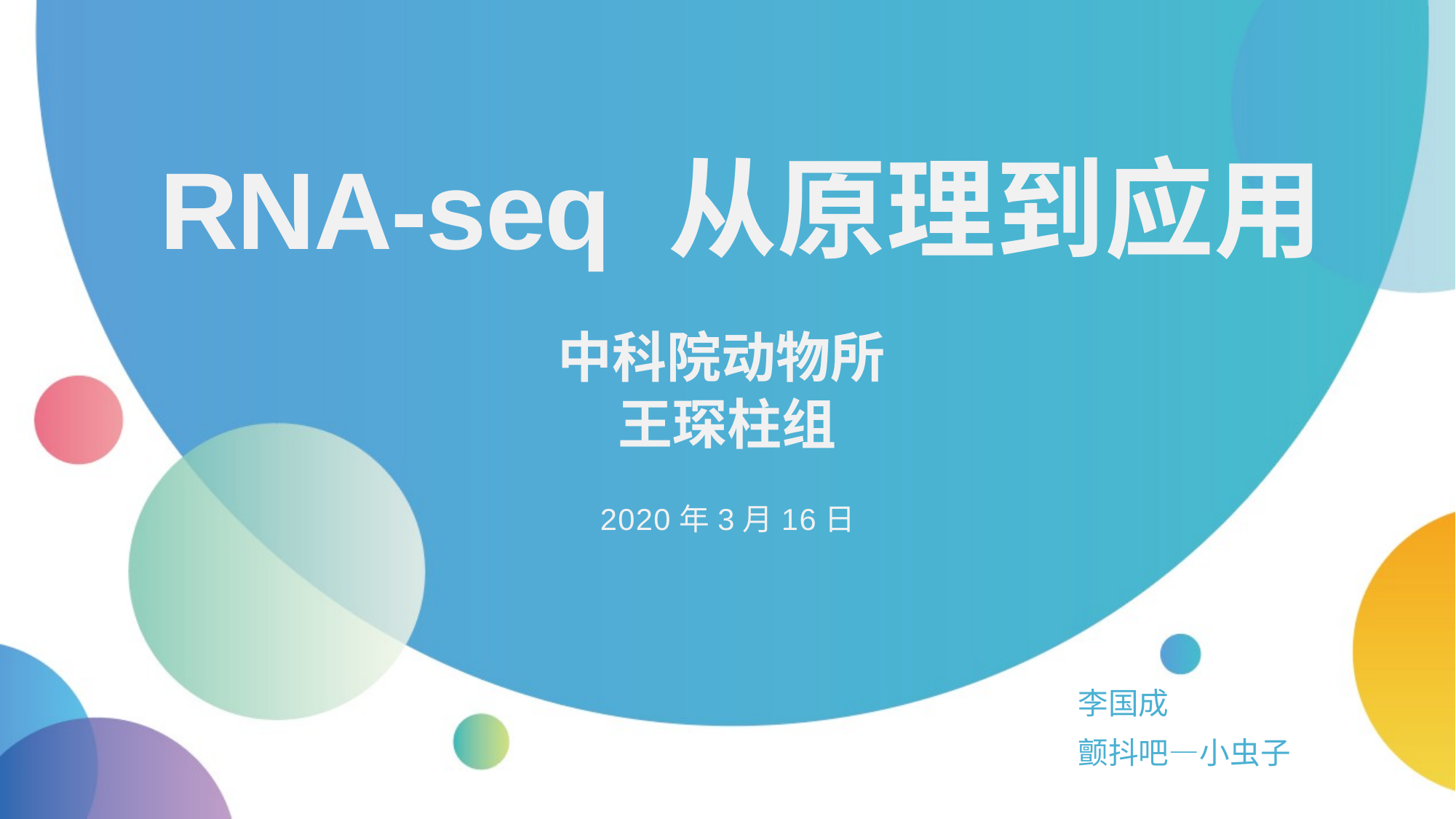

# RNA-seq 从原理到应用
中科院动物所
王琛柱组
2020年3月16日
李国成
颤抖吧—小虫子